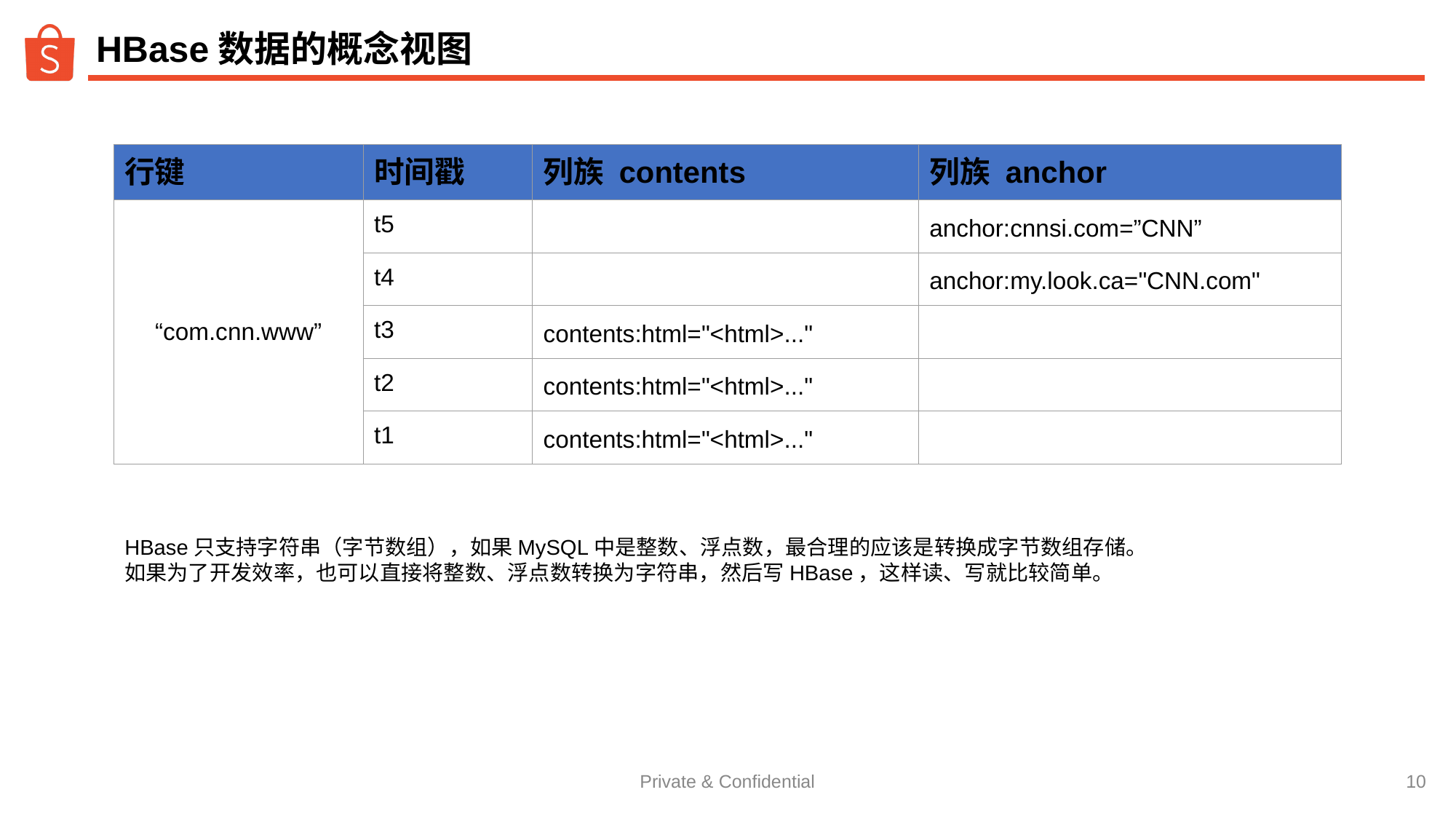

# HBase数据的概念视图
| 行键 | 时间戳 | 列族 contents | 列族 anchor |
| --- | --- | --- | --- |
| “com.cnn.www” | t5 |  | anchor:cnnsi.com=”CNN” |
|  | t4 |  | anchor:my.look.ca="CNN.com" |
|  | t3 | contents:html="<html>..." |  |
|  | t2 | contents:html="<html>..." |  |
|  | t1 | contents:html="<html>..." |  |
HBase只支持字符串（字节数组），如果MySQL中是整数、浮点数，最合理的应该是转换成字节数组存储。
如果为了开发效率，也可以直接将整数、浮点数转换为字符串，然后写HBase，这样读、写就比较简单。
10
Private & Confidential